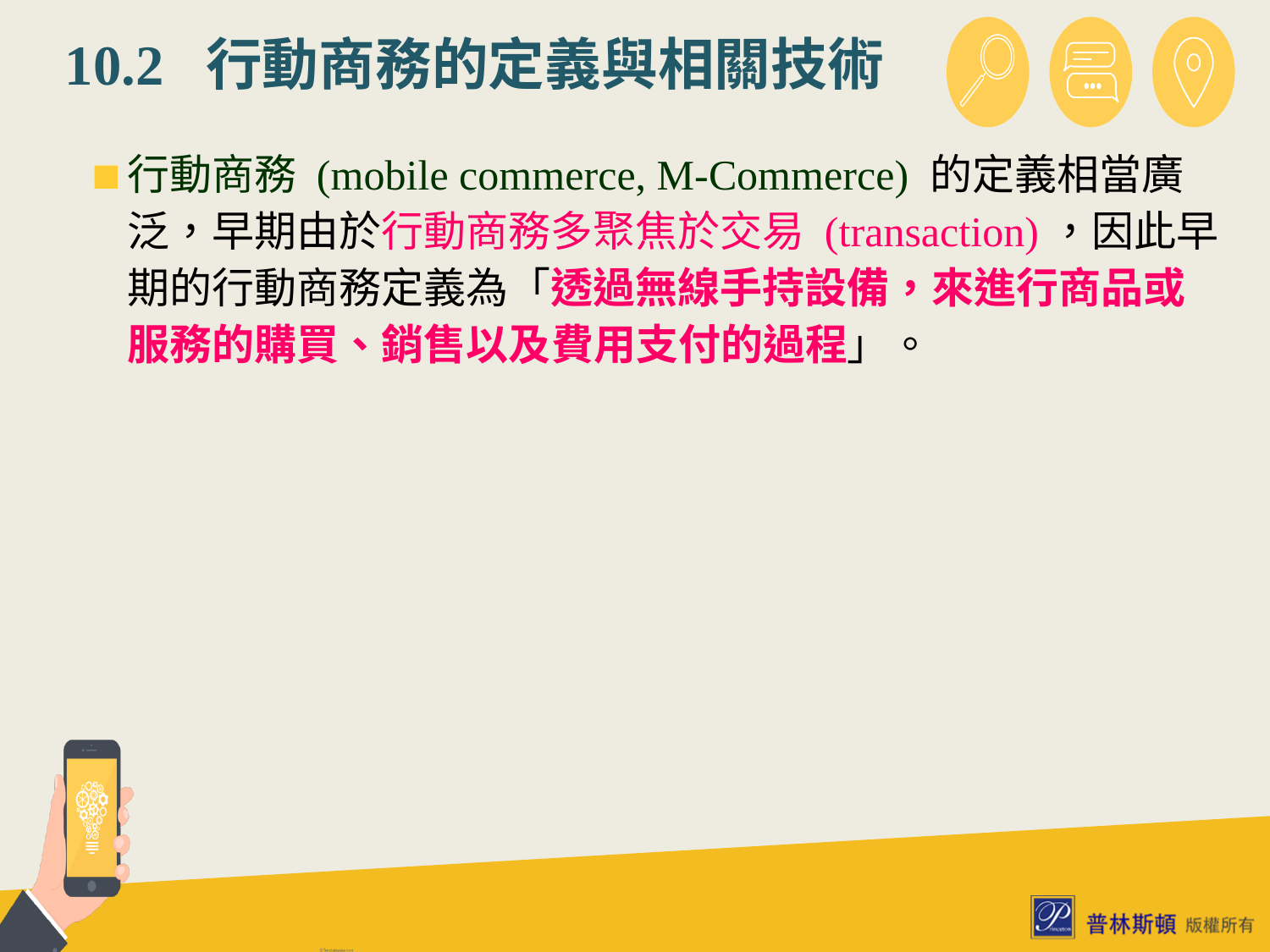

# 10.2  行動商務的定義與相關技術
行動商務 (mobile commerce, M-Commerce) 的定義相當廣泛，早期由於行動商務多聚焦於交易 (transaction)，因此早期的行動商務定義為「透過無線手持設備，來進行商品或服務的購買、銷售以及費用支付的過程」。